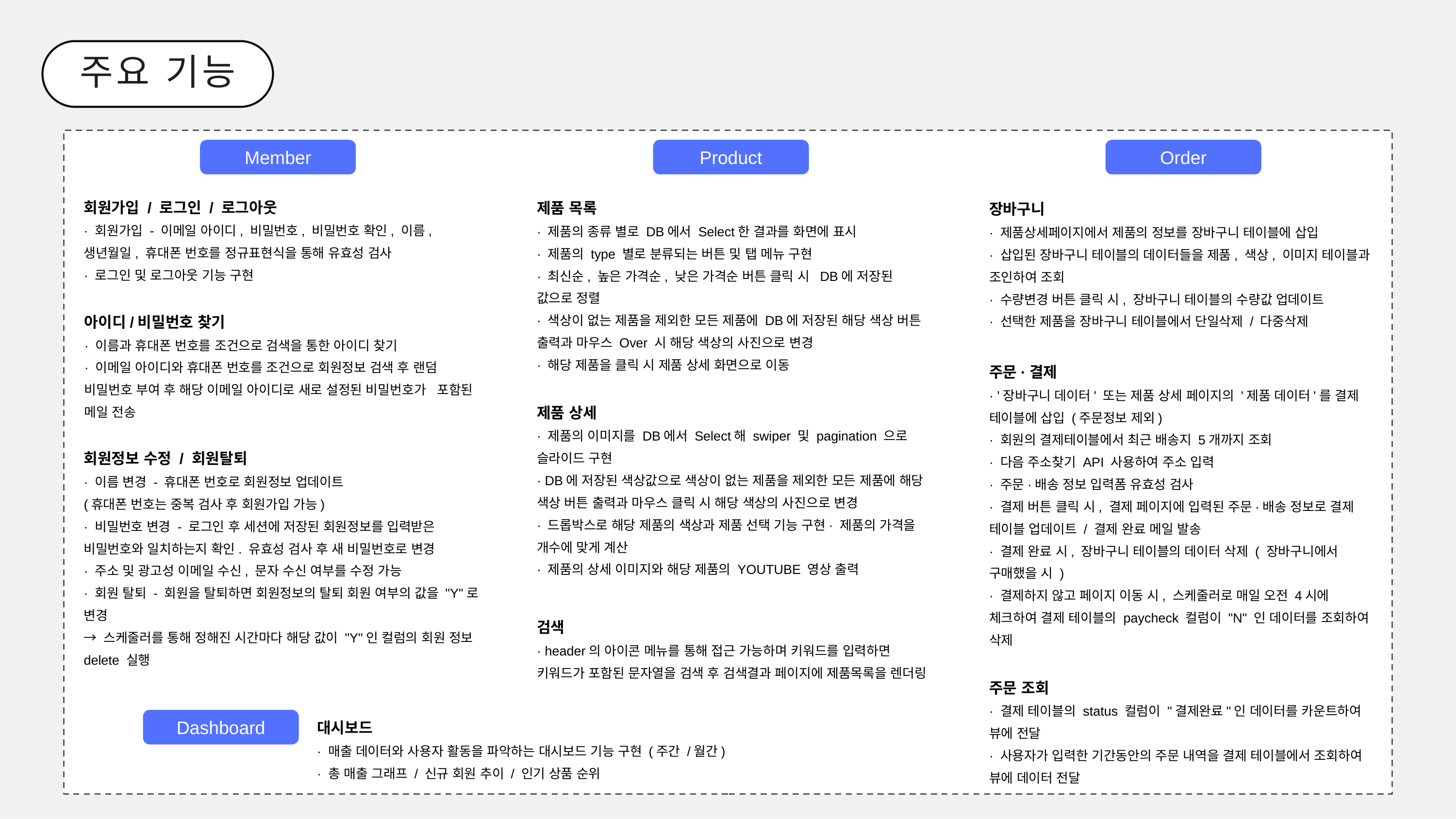

주요 기능

Member
Product
Order
회원가입 / 로그인 / 로그아웃
· 회원가입 - 이메일 아이디, 비밀번호, 비밀번호 확인, 이름, 생년월일, 휴대폰 번호를 정규표현식을 통해 유효성 검사
· 로그인 및 로그아웃 기능 구현
제품 목록
· 제품의 종류 별로 DB에서 Select한 결과를 화면에 표시
· 제품의 type 별로 분류되는 버튼 및 탭 메뉴 구현
· 최신순, 높은 가격순, 낮은 가격순 버튼 클릭 시  DB에 저장된 값으로 정렬
· 색상이 없는 제품을 제외한 모든 제품에 DB에 저장된 해당 색상 버튼 출력과 마우스 Over 시 해당 색상의 사진으로 변경
· 해당 제품을 클릭 시 제품 상세 화면으로 이동
장바구니
· 제품상세페이지에서 제품의 정보를 장바구니 테이블에 삽입
· 삽입된 장바구니 테이블의 데이터들을 제품, 색상, 이미지 테이블과 조인하여 조회
· 수량변경 버튼 클릭 시, 장바구니 테이블의 수량값 업데이트
· 선택한 제품을 장바구니 테이블에서 단일삭제 / 다중삭제
아이디/비밀번호 찾기
· 이름과 휴대폰 번호를 조건으로 검색을 통한 아이디 찾기
· 이메일 아이디와 휴대폰 번호를 조건으로 회원정보 검색 후 랜덤 비밀번호 부여 후 해당 이메일 아이디로 새로 설정된 비밀번호가   포함된 메일 전송
주문·결제
· '장바구니 데이터' 또는 제품 상세 페이지의 '제품 데이터'를 결제 테이블에 삽입 (주문정보 제외)
· 회원의 결제테이블에서 최근 배송지 5개까지 조회
· 다음 주소찾기 API 사용하여 주소 입력
· 주문·배송 정보 입력폼 유효성 검사
· 결제 버튼 클릭 시, 결제 페이지에 입력된 주문·배송 정보로 결제 테이블 업데이트 / 결제 완료 메일 발송
· 결제 완료 시, 장바구니 테이블의 데이터 삭제 ( 장바구니에서 구매했을 시 )
· 결제하지 않고 페이지 이동 시, 스케줄러로 매일 오전 4시에  체크하여 결제 테이블의 paycheck 컬럼이 "N" 인 데이터를 조회하여 삭제
제품 상세
· 제품의 이미지를 DB에서 Select해 swiper 및 pagination 으로 슬라이드 구현
· DB에 저장된 색상값으로 색상이 없는 제품을 제외한 모든 제품에 해당 색상 버튼 출력과 마우스 클릭 시 해당 색상의 사진으로 변경
· 드롭박스로 해당 제품의 색상과 제품 선택 기능 구현· 제품의 가격을 개수에 맞게 계산
· 제품의 상세 이미지와 해당 제품의 YOUTUBE 영상 출력
회원정보 수정 / 회원탈퇴
· 이름 변경 - 휴대폰 번호로 회원정보 업데이트
(휴대폰 번호는 중복 검사 후 회원가입 가능)
· 비밀번호 변경 - 로그인 후 세션에 저장된 회원정보를 입력받은 비밀번호와 일치하는지 확인. 유효성 검사 후 새 비밀번호로 변경
· 주소 및 광고성 이메일 수신, 문자 수신 여부를 수정 가능
· 회원 탈퇴 - 회원을 탈퇴하면 회원정보의 탈퇴 회원 여부의 값을 "Y"로 변경
→ 스케줄러를 통해 정해진 시간마다 해당 값이 "Y"인 컬럼의 회원 정보 delete 실행
검색
· header의 아이콘 메뉴를 통해 접근 가능하며 키워드를 입력하면 키워드가 포함된 문자열을 검색 후 검색결과 페이지에 제품목록을 렌더링
주문 조회
· 결제 테이블의 status 컬럼이 "결제완료"인 데이터를 카운트하여 뷰에 전달
· 사용자가 입력한 기간동안의 주문 내역을 결제 테이블에서 조회하여 뷰에 데이터 전달
대시보드
· 매출 데이터와 사용자 활동을 파악하는 대시보드 기능 구현 (주간 /월간)
· 총 매출 그래프 / 신규 회원 추이 / 인기 상품 순위
Dashboard